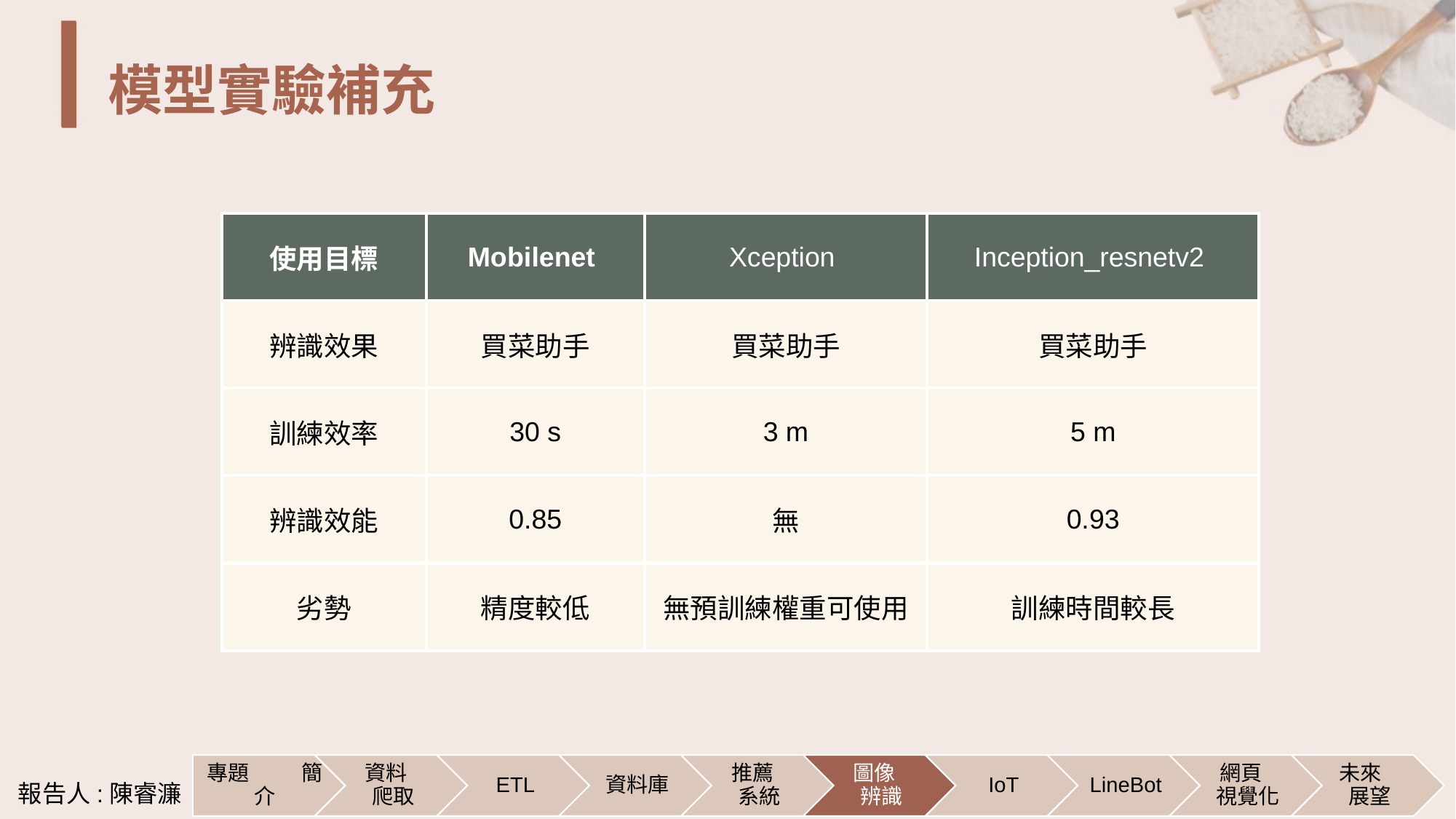

# 模型實驗補充
| 使用目標 | Mobilenet | Xception | Inception\_resnetv2 |
| --- | --- | --- | --- |
| 辨識效果 | 買菜助手 | 買菜助手 | 買菜助手 |
| 訓練效率 | 30 s | 3 m | 5 m |
| 辨識效能 | 0.85 | 無 | 0.93 |
| 劣勢 | 精度較低 | 無預訓練權重可使用 | 訓練時間較長 |
專題           簡介
資料    爬取
ETL
資料庫
推薦    系統
圖像    辨識
IoT
LineBot
網頁    視覺化
未來     展望
報告人:陳睿濂